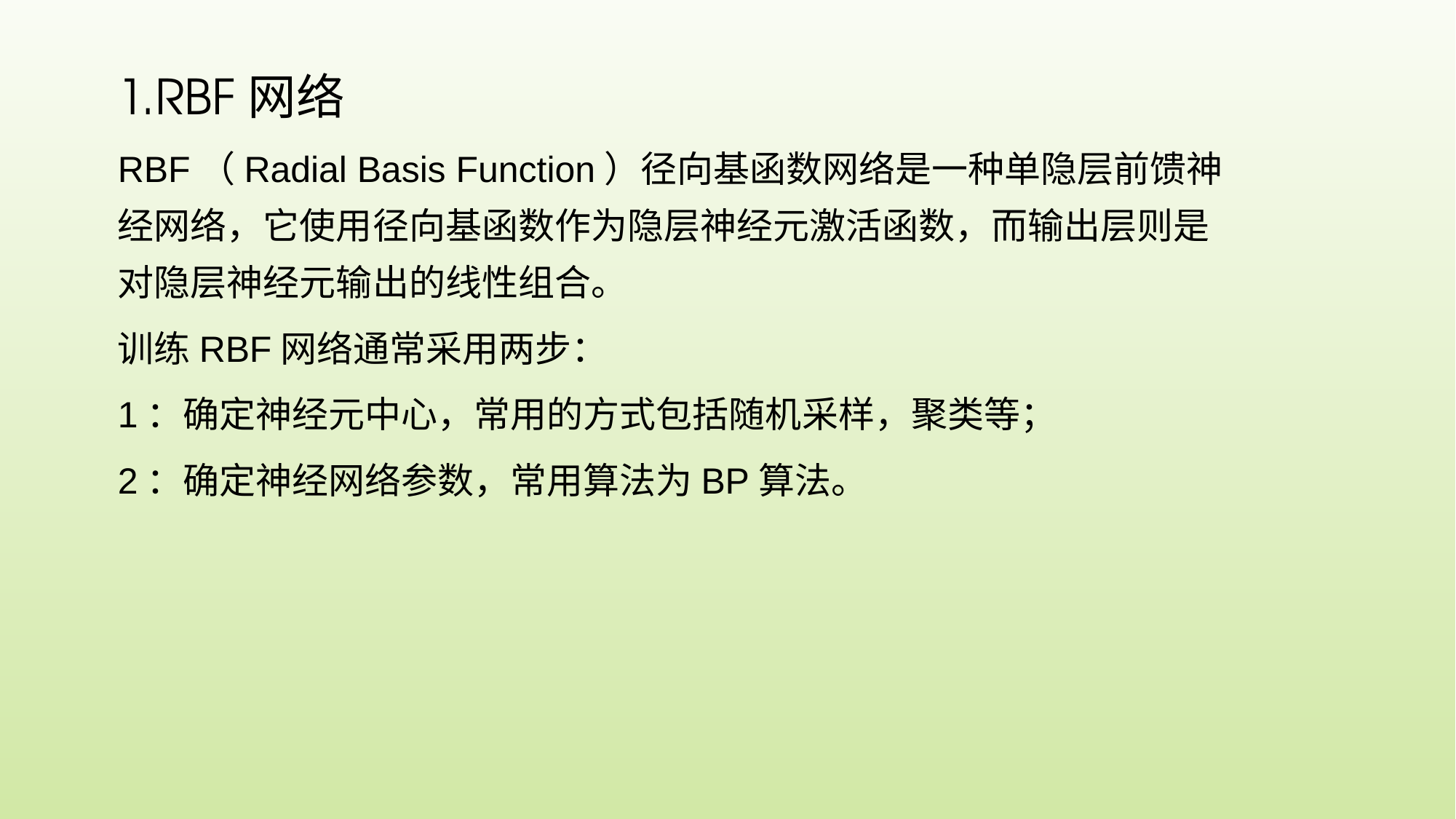

1.RBF网络
RBF（Radial Basis Function）径向基函数网络是一种单隐层前馈神经网络，它使用径向基函数作为隐层神经元激活函数，而输出层则是对隐层神经元输出的线性组合。
训练RBF网络通常采用两步：
1：确定神经元中心，常用的方式包括随机采样，聚类等；
2：确定神经网络参数，常用算法为BP算法。